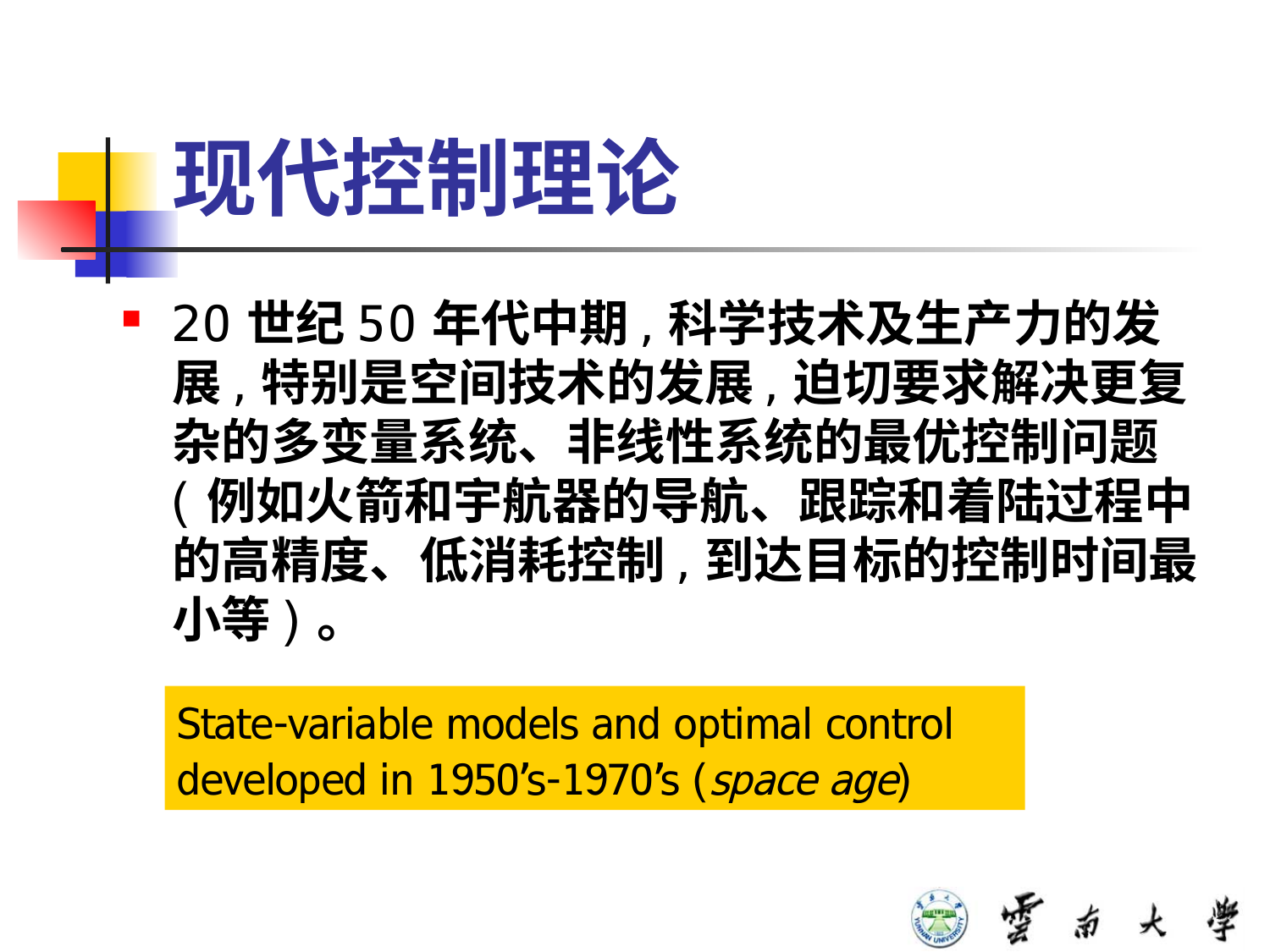

# 现代控制理论
20世纪50年代中期,科学技术及生产力的发展,特别是空间技术的发展,迫切要求解决更复杂的多变量系统、非线性系统的最优控制问题(例如火箭和宇航器的导航、跟踪和着陆过程中的高精度、低消耗控制,到达目标的控制时间最小等)。

State-variable models and optimal control developed in 1950’s-1970’s (space age)